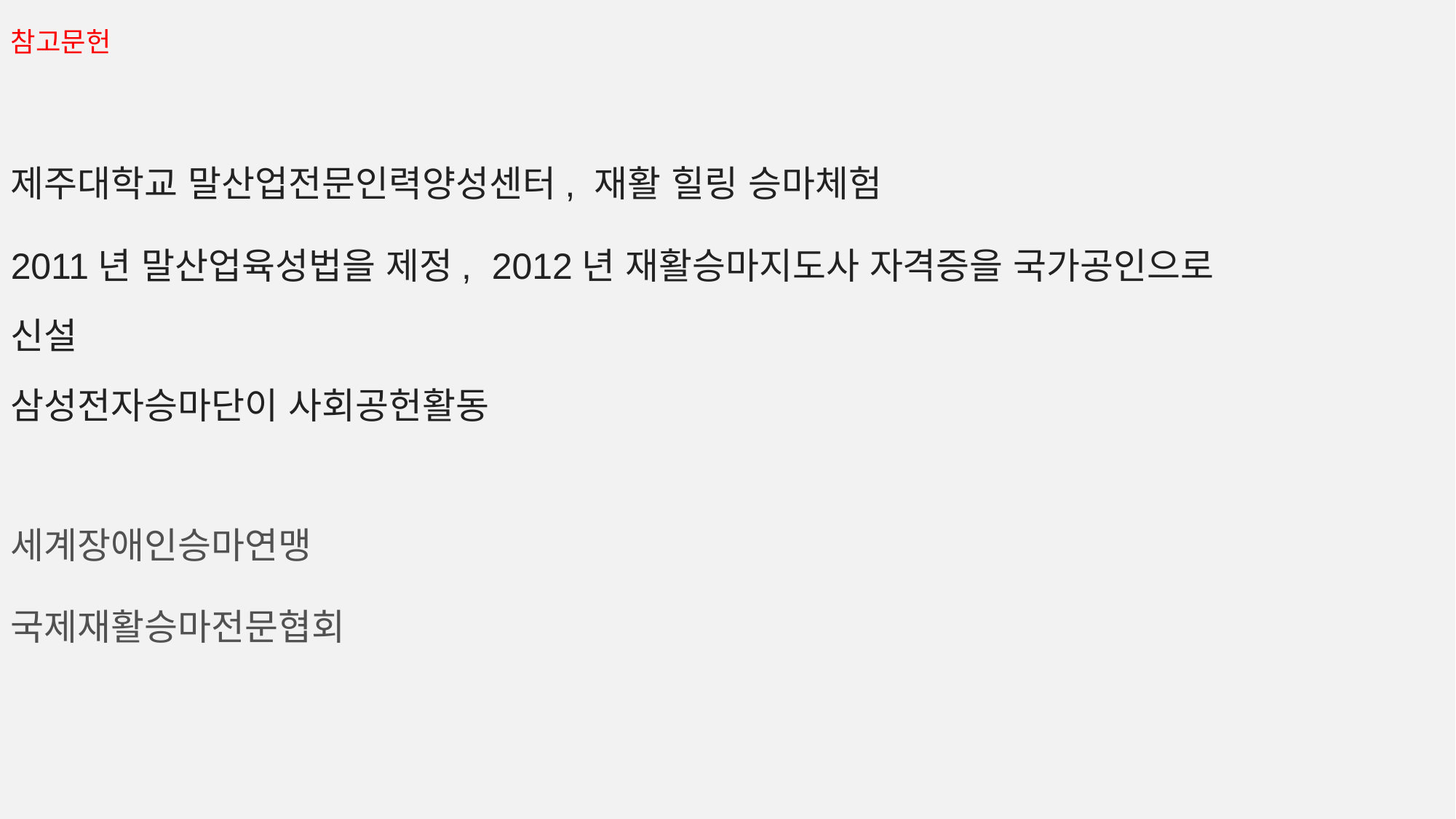

참고문헌

제주대학교 말산업전문인력양성센터, 재활 힐링 승마체험
2011년 말산업육성법을 제정,  2012년 재활승마지도사 자격증을 국가공인으로 신설
삼성전자승마단이 사회공헌활동
세계장애인승마연맹
국제재활승마전문협회